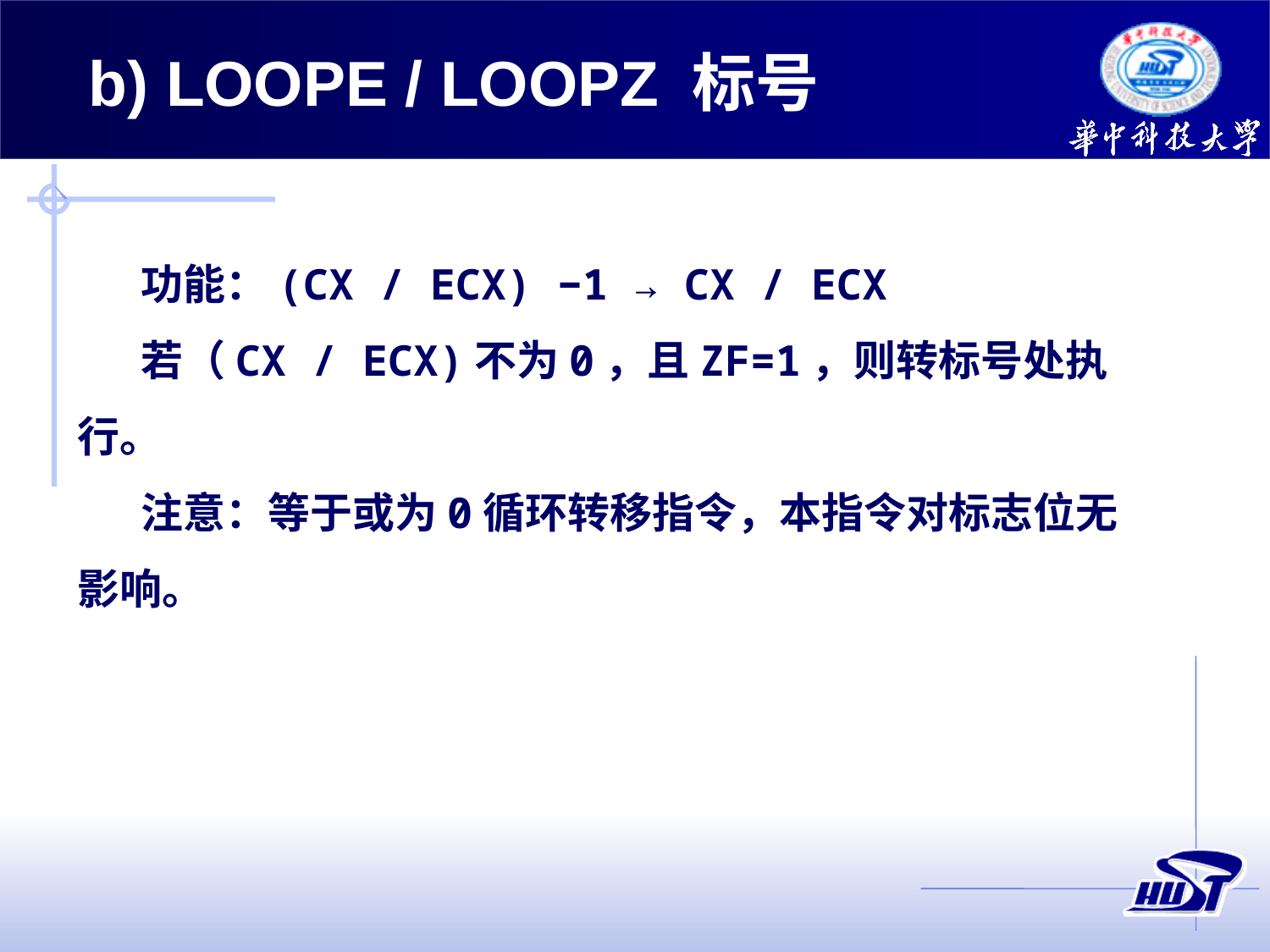

b) LOOPE / LOOPZ 标号
功能：(CX / ECX) −1 → CX / ECX
若（CX / ECX)不为0，且ZF=1，则转标号处执行。
注意：等于或为0循环转移指令，本指令对标志位无影响。